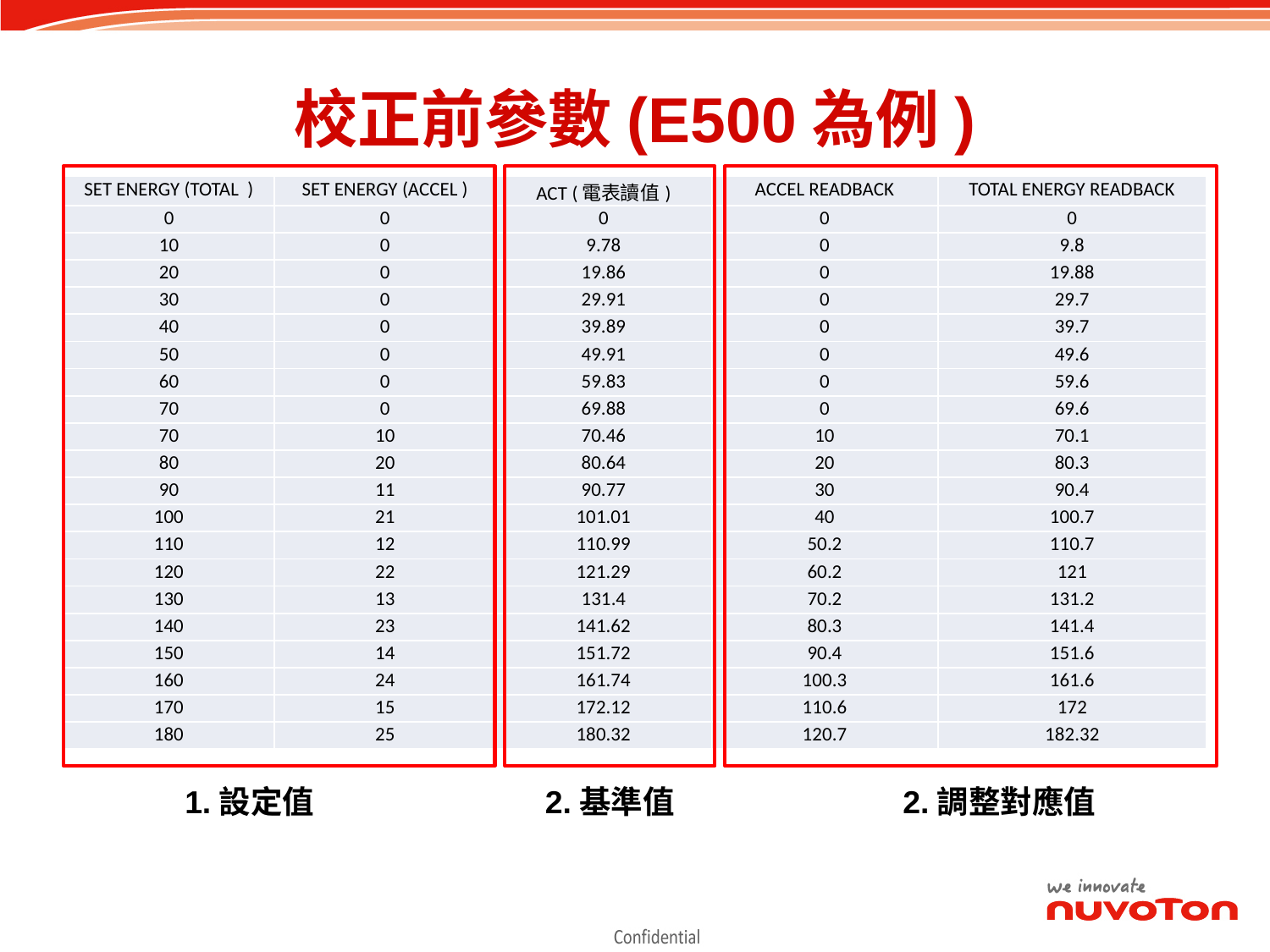

# 校正前參數(E500為例)

| SET ENERGY (TOTAL ) | SET ENERGY (ACCEL ) | ACT (電表讀值) | ACCEL READBACK | TOTAL ENERGY READBACK |
| --- | --- | --- | --- | --- |
| 0 | 0 | 0 | 0 | 0 |
| 10 | 0 | 9.78 | 0 | 9.8 |
| 20 | 0 | 19.86 | 0 | 19.88 |
| 30 | 0 | 29.91 | 0 | 29.7 |
| 40 | 0 | 39.89 | 0 | 39.7 |
| 50 | 0 | 49.91 | 0 | 49.6 |
| 60 | 0 | 59.83 | 0 | 59.6 |
| 70 | 0 | 69.88 | 0 | 69.6 |
| 70 | 10 | 70.46 | 10 | 70.1 |
| 80 | 20 | 80.64 | 20 | 80.3 |
| 90 | 11 | 90.77 | 30 | 90.4 |
| 100 | 21 | 101.01 | 40 | 100.7 |
| 110 | 12 | 110.99 | 50.2 | 110.7 |
| 120 | 22 | 121.29 | 60.2 | 121 |
| 130 | 13 | 131.4 | 70.2 | 131.2 |
| 140 | 23 | 141.62 | 80.3 | 141.4 |
| 150 | 14 | 151.72 | 90.4 | 151.6 |
| 160 | 24 | 161.74 | 100.3 | 161.6 |
| 170 | 15 | 172.12 | 110.6 | 172 |
| 180 | 25 | 180.32 | 120.7 | 182.32 |
1.設定值
2.基準值
2.調整對應值